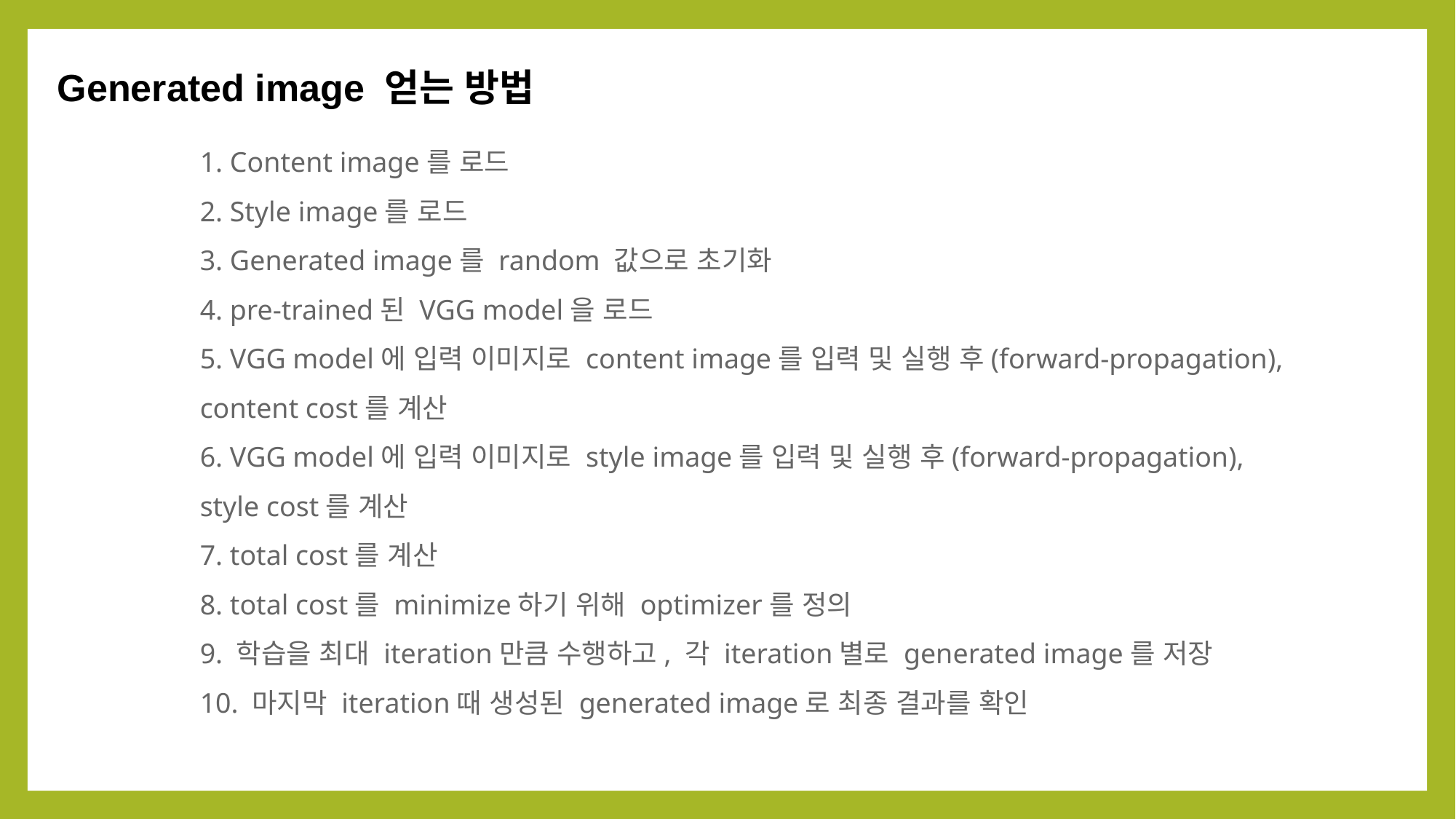

Generated image 얻는 방법
1. Content image를 로드
2. Style image를 로드
3. Generated image를 random 값으로 초기화
4. pre-trained된 VGG model을 로드
5. VGG model에 입력 이미지로 content image를 입력 및 실행 후(forward-propagation), content cost를 계산
6. VGG model에 입력 이미지로 style image를 입력 및 실행 후(forward-propagation), style cost를 계산
7. total cost를 계산
8. total cost를 minimize하기 위해 optimizer를 정의
9. 학습을 최대 iteration만큼 수행하고, 각 iteration별로 generated image를 저장
10. 마지막 iteration때 생성된 generated image로 최종 결과를 확인